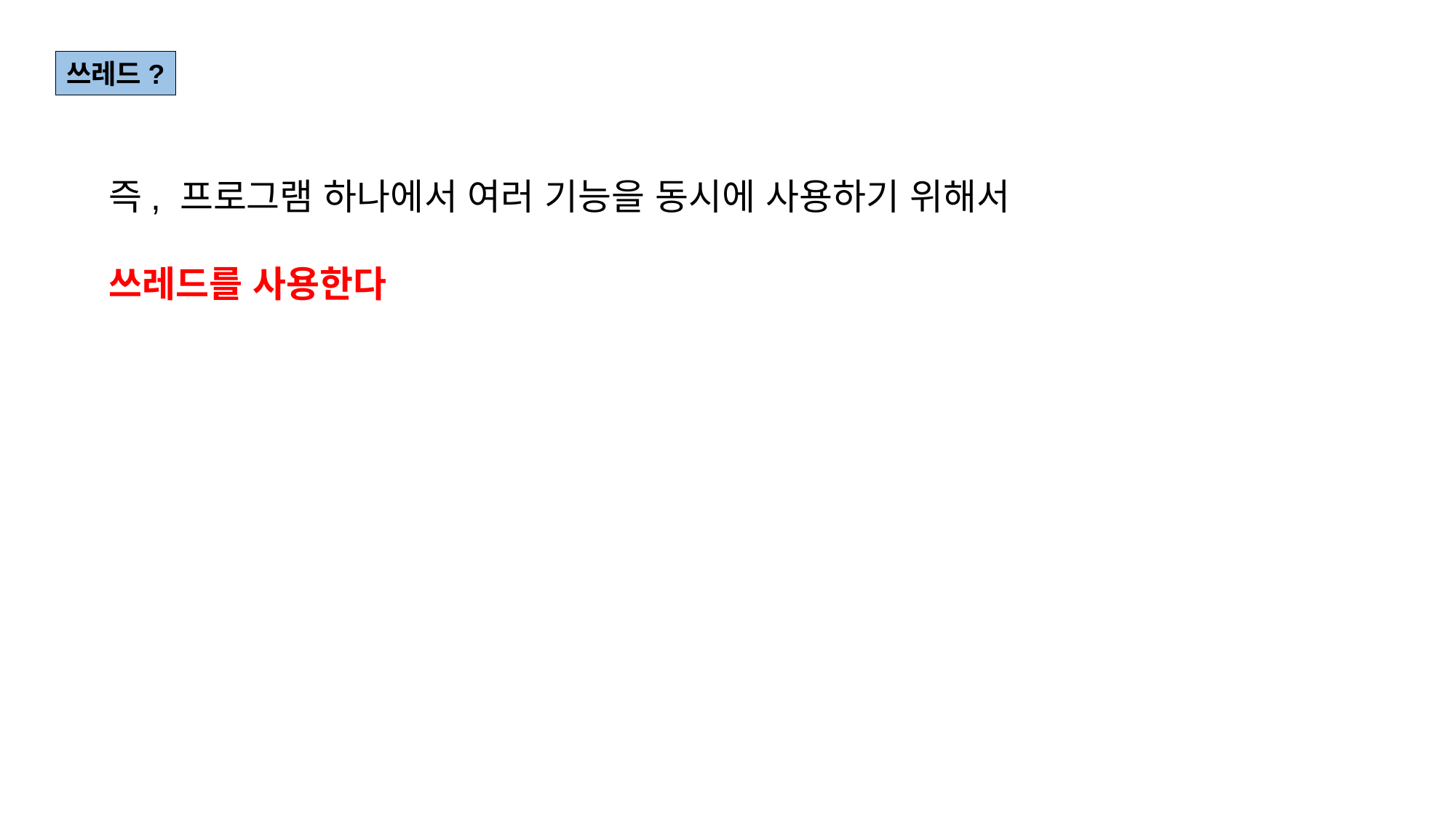

쓰레드?
즉, 프로그램 하나에서 여러 기능을 동시에 사용하기 위해서

쓰레드를 사용한다